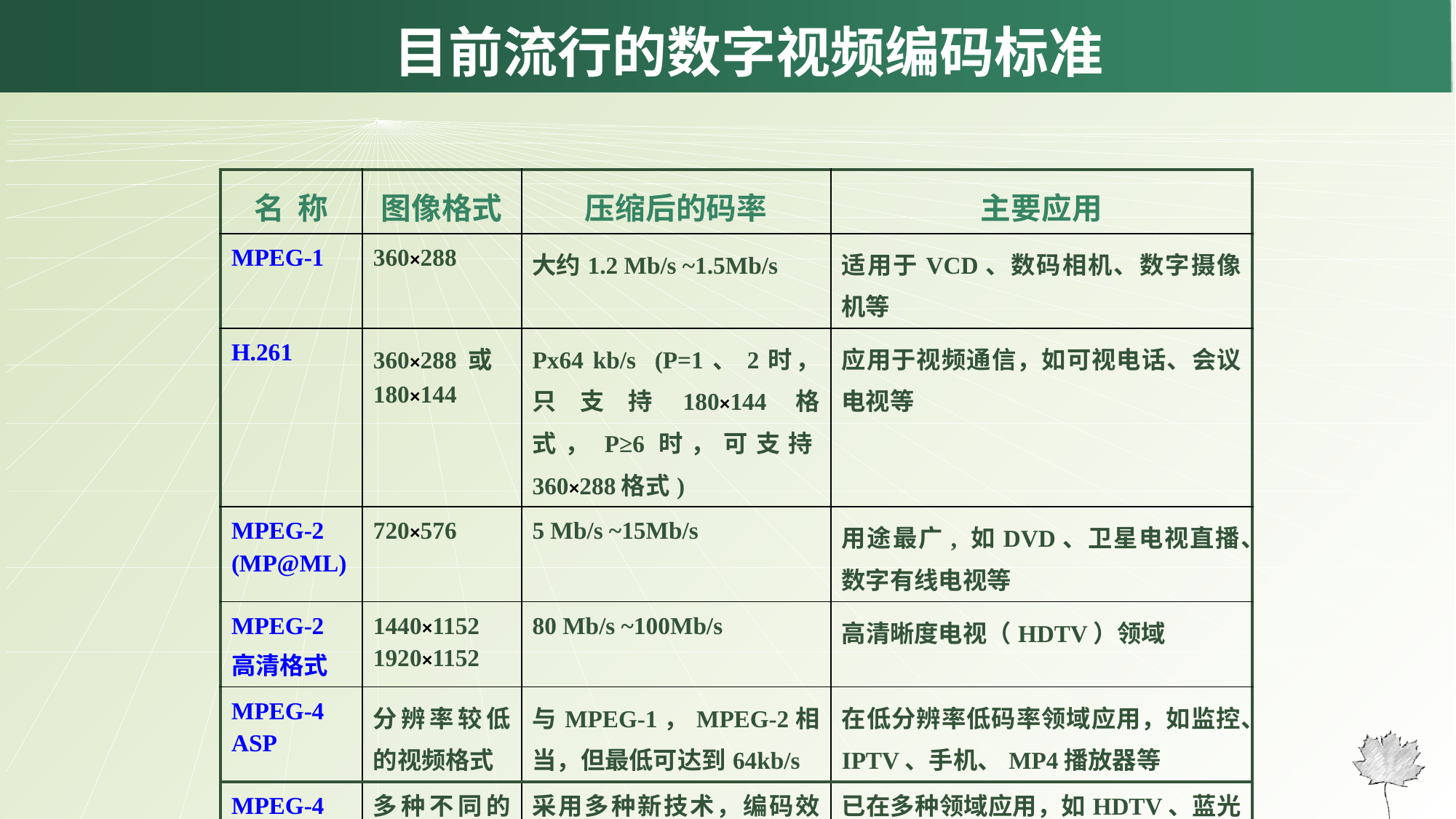

# 目前流行的数字视频编码标准
| 名 称 | 图像格式 | 压缩后的码率 | 主要应用 |
| --- | --- | --- | --- |
| MPEG-1 | 360×288 | 大约1.2 Mb/s ~1.5Mb/s | 适用于VCD、数码相机、数字摄像机等 |
| H.261 | 360×288 或 180×144 | Px64 kb/s (P=1、2时，只支持180×144格式，P≥6时，可支持360×288格式) | 应用于视频通信，如可视电话、会议电视等 |
| MPEG-2 (MP@ML) | 720×576 | 5 Mb/s ~15Mb/s | 用途最广, 如DVD、卫星电视直播、数字有线电视等 |
| MPEG-2 高清格式 | 1440×1152 1920×1152 | 80 Mb/s ~100Mb/s | 高清晰度电视（HDTV）领域 |
| MPEG-4 ASP | 分辨率较低的视频格式 | 与MPEG-1，MPEG-2相当，但最低可达到64kb/s | 在低分辨率低码率领域应用，如监控、IPTV、手机、MP4播放器等 |
| MPEG-4 AVC | 多种不同的视频格式 | 采用多种新技术，编码效率比MPEG-4ASP显著减少 | 已在多种领域应用，如HDTV、蓝光盘、IPTV、XBOX、iPod、iPhone等 |